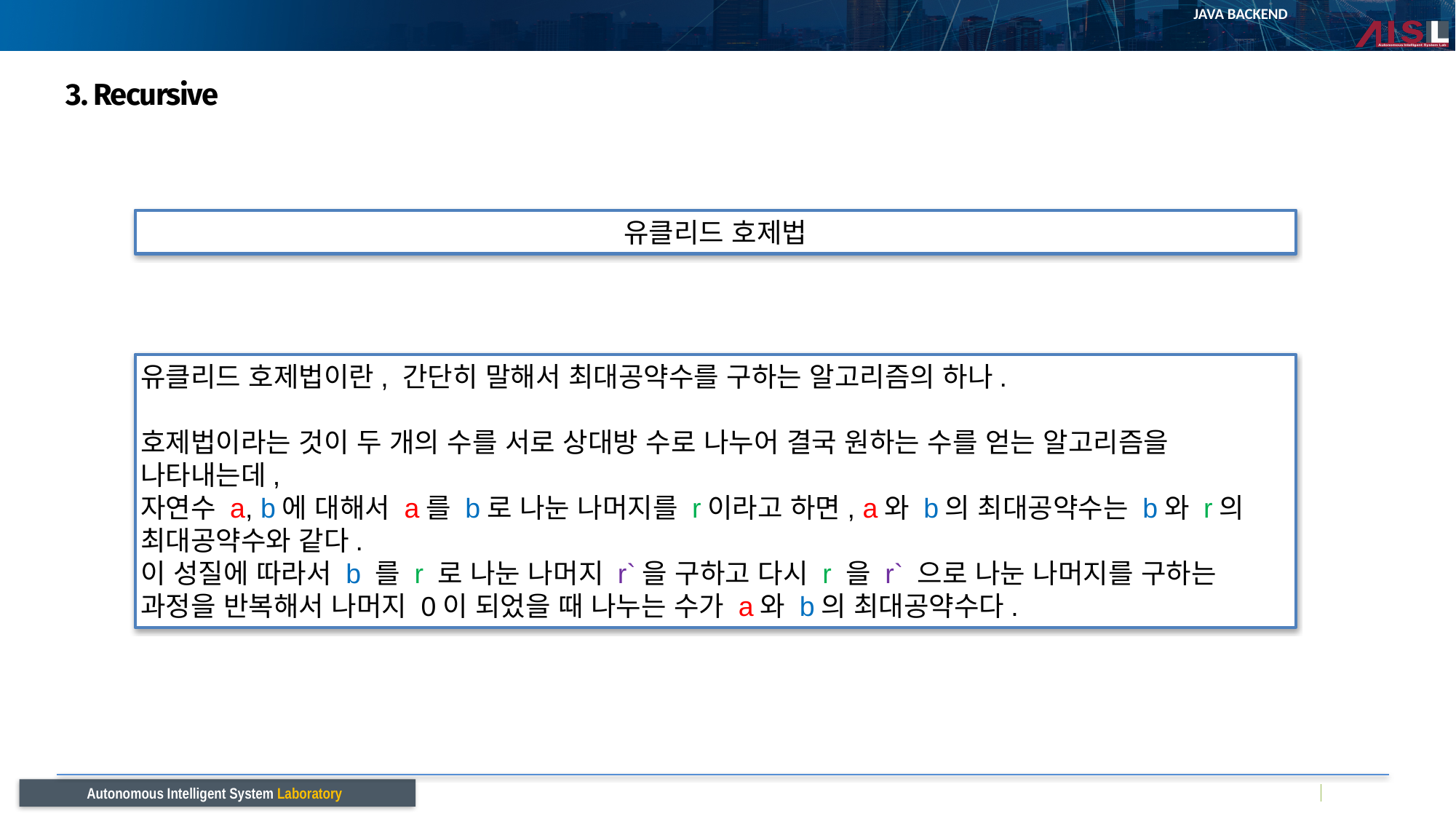

# 3. Recursive
유클리드 호제법
유클리드 호제법이란, 간단히 말해서 최대공약수를 구하는 알고리즘의 하나.

호제법이라는 것이 두 개의 수를 서로 상대방 수로 나누어 결국 원하는 수를 얻는 알고리즘을 나타내는데,
자연수 a, b에 대해서 a를 b로 나눈 나머지를 r이라고 하면, a와 b의 최대공약수는 b와 r의 최대공약수와 같다.
이 성질에 따라서 b 를 r 로 나눈 나머지 r`을 구하고 다시 r 을 r` 으로 나눈 나머지를 구하는 과정을 반복해서 나머지 0이 되었을 때 나누는 수가 a와 b의 최대공약수다.